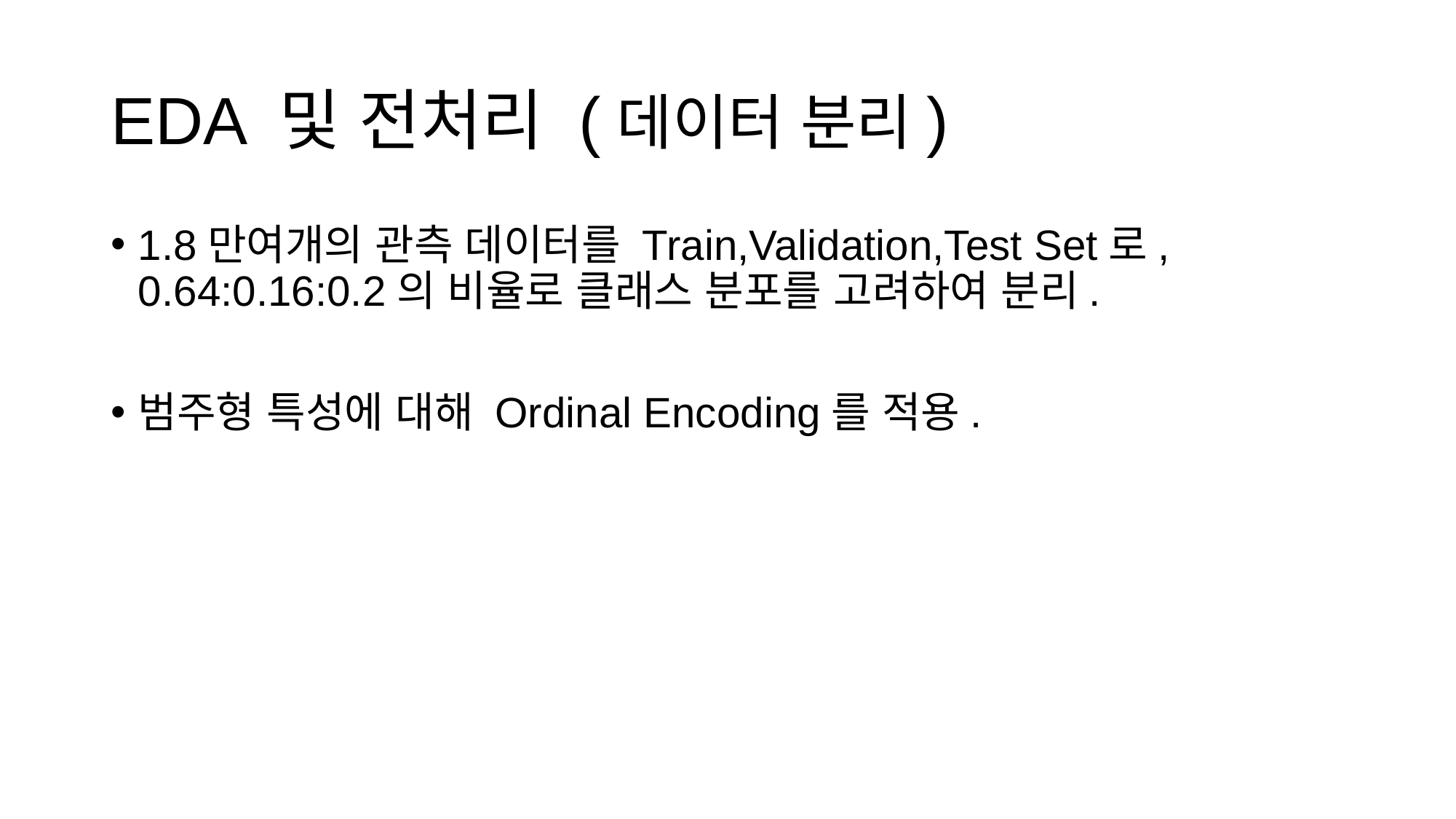

# EDA 및 전처리 (데이터 분리)
1.8만여개의 관측 데이터를 Train,Validation,Test Set로, 0.64:0.16:0.2의 비율로 클래스 분포를 고려하여 분리.

범주형 특성에 대해 Ordinal Encoding를 적용.